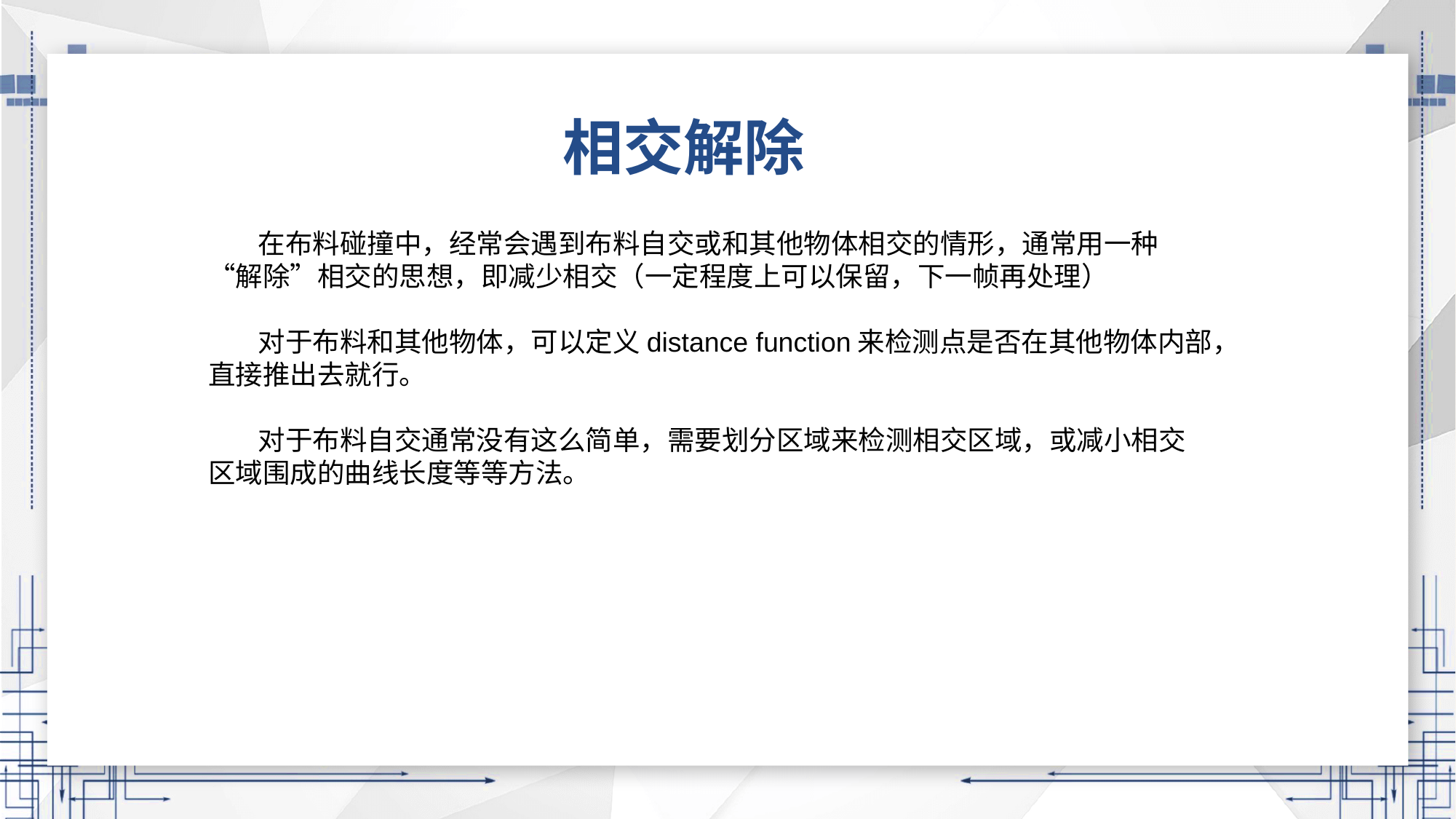

相交解除
       在布料碰撞中，经常会遇到布料自交或和其他物体相交的情形，通常用一种“解除”相交的思想，即减少相交（一定程度上可以保留，下一帧再处理）

       对于布料和其他物体，可以定义distance function来检测点是否在其他物体内部，直接推出去就行。

       对于布料自交通常没有这么简单，需要划分区域来检测相交区域，或减小相交区域围成的曲线长度等等方法。